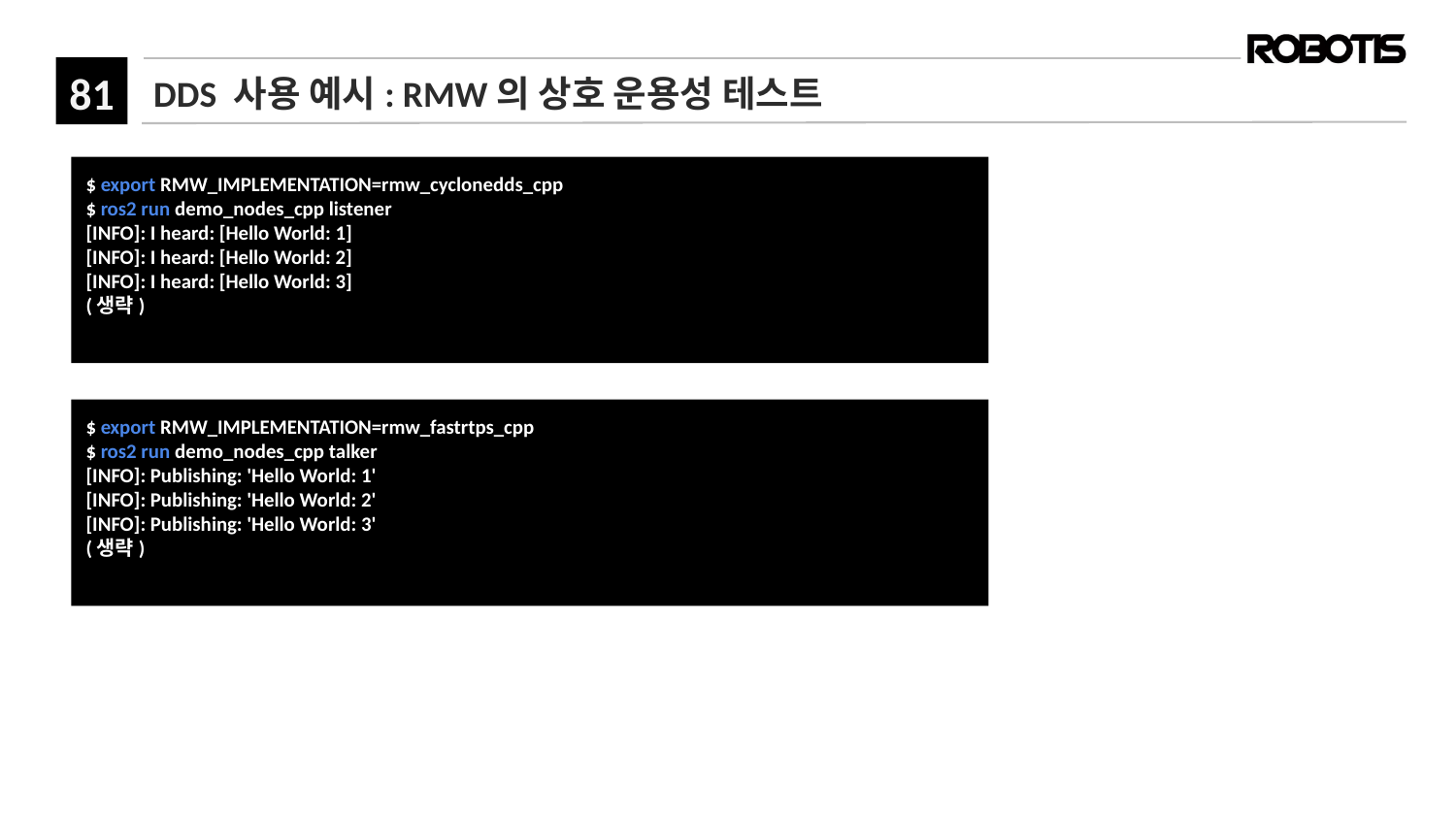

# DDS 사용 예시: RMW의 상호 운용성 테스트
$ export RMW_IMPLEMENTATION=rmw_cyclonedds_cpp
$ ros2 run demo_nodes_cpp listener
[INFO]: I heard: [Hello World: 1]
[INFO]: I heard: [Hello World: 2]
[INFO]: I heard: [Hello World: 3]
(생략)

$ export RMW_IMPLEMENTATION=rmw_fastrtps_cpp
$ ros2 run demo_nodes_cpp talker
[INFO]: Publishing: 'Hello World: 1'
[INFO]: Publishing: 'Hello World: 2'
[INFO]: Publishing: 'Hello World: 3'
(생략)